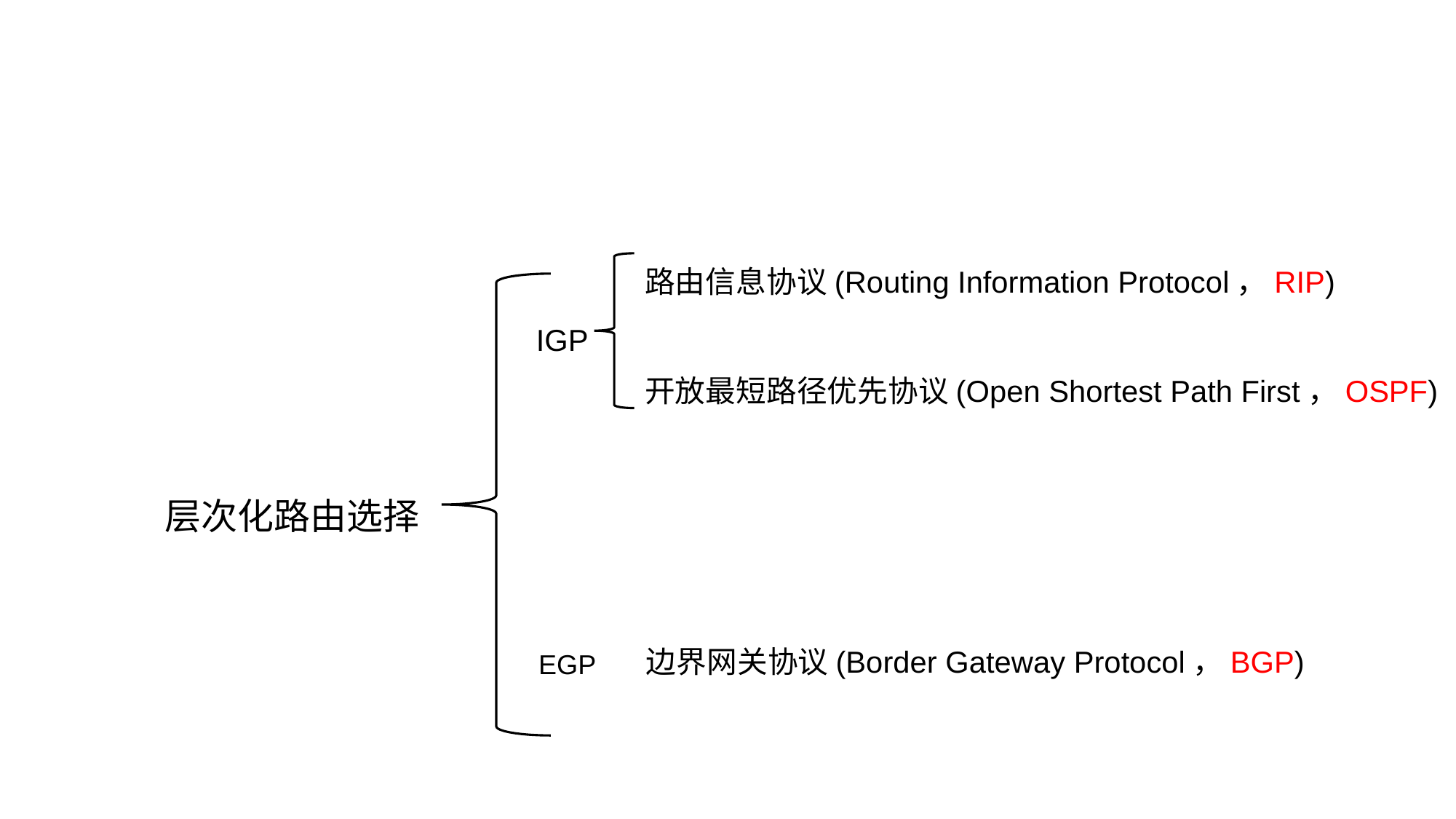

路由信息协议(Routing Information Protocol，RIP)

开放最短路径优先协议(Open Shortest Path First，OSPF)

IGP
层次化路由选择
边界网关协议(Border Gateway Protocol，BGP)
EGP